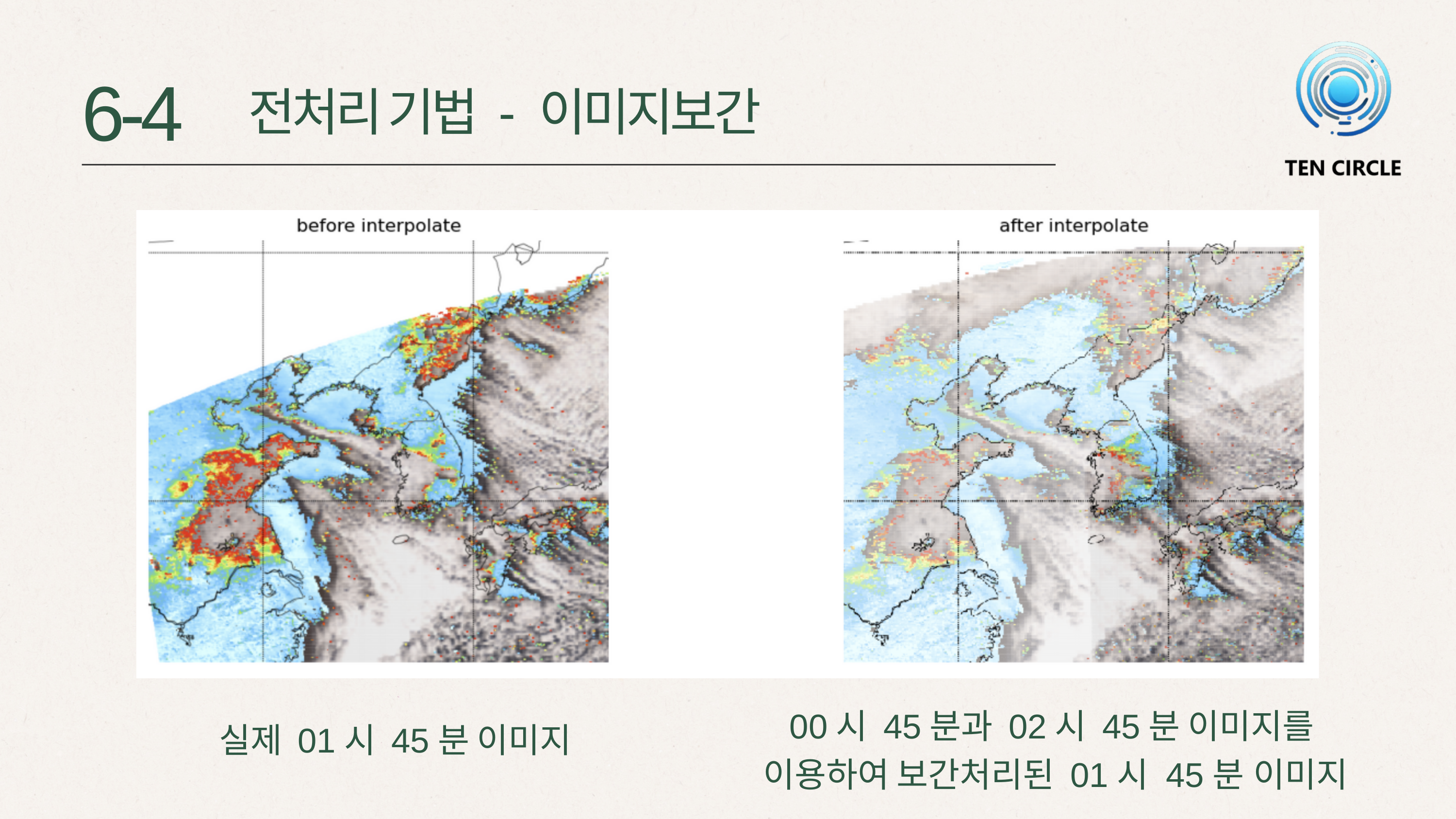

6-4
전처리 기법 - 이미지보간

00시 45분과 02시 45분 이미지를
이용하여 보간처리된 01시 45분 이미지
실제 01시 45분 이미지